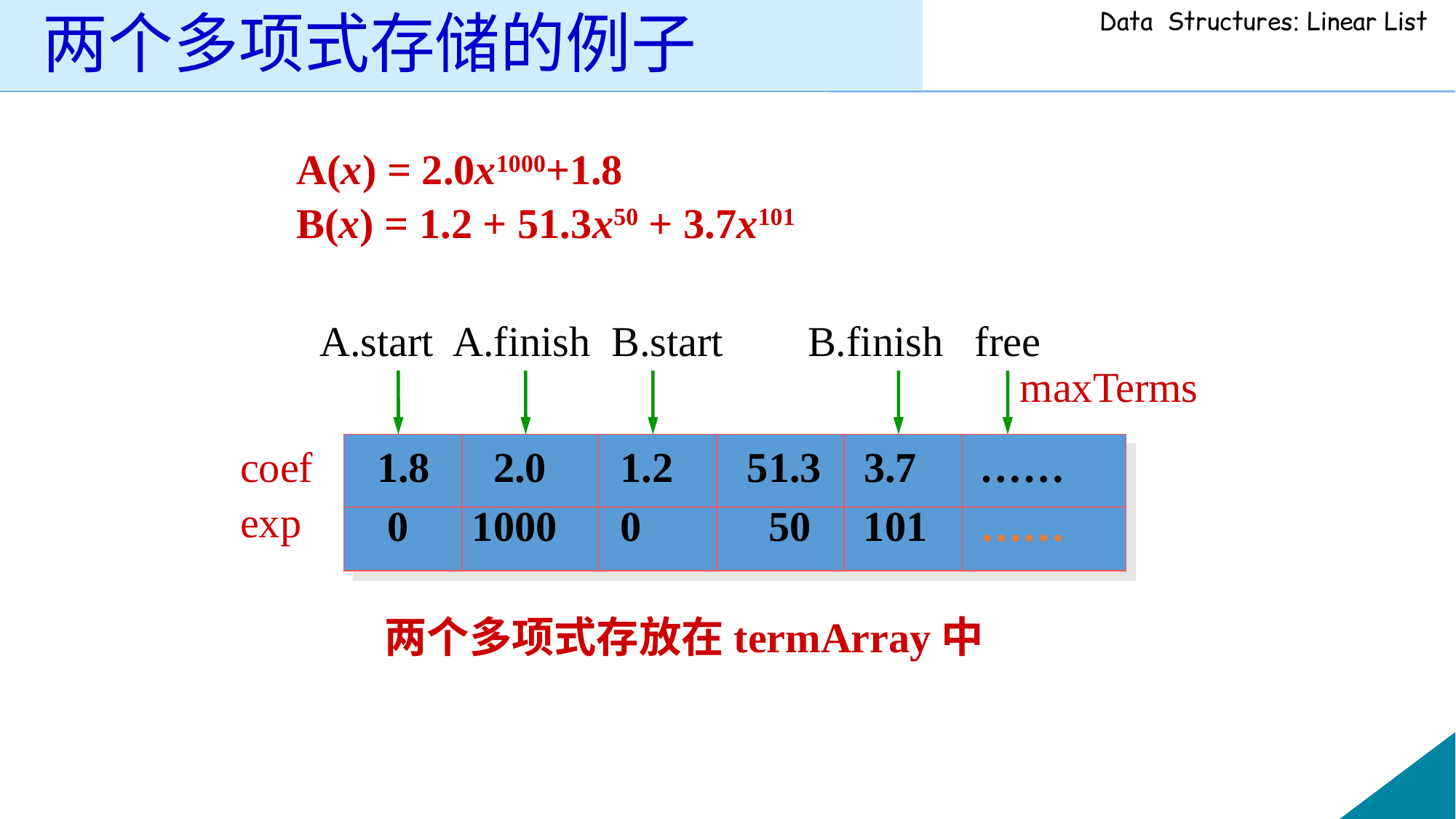

# 两个多项式存储的例子
 A(x) = 2.0x1000+1.8
 B(x) = 1.2 + 51.3x50 + 3.7x101
A.start  A.finish  B.start        B.finish   free
maxTerms

coef
exp

1.8      2.0       1.2       51.3    3.7      ……
 0      1000      0            50     101     ……

 两个多项式存放在termArray中